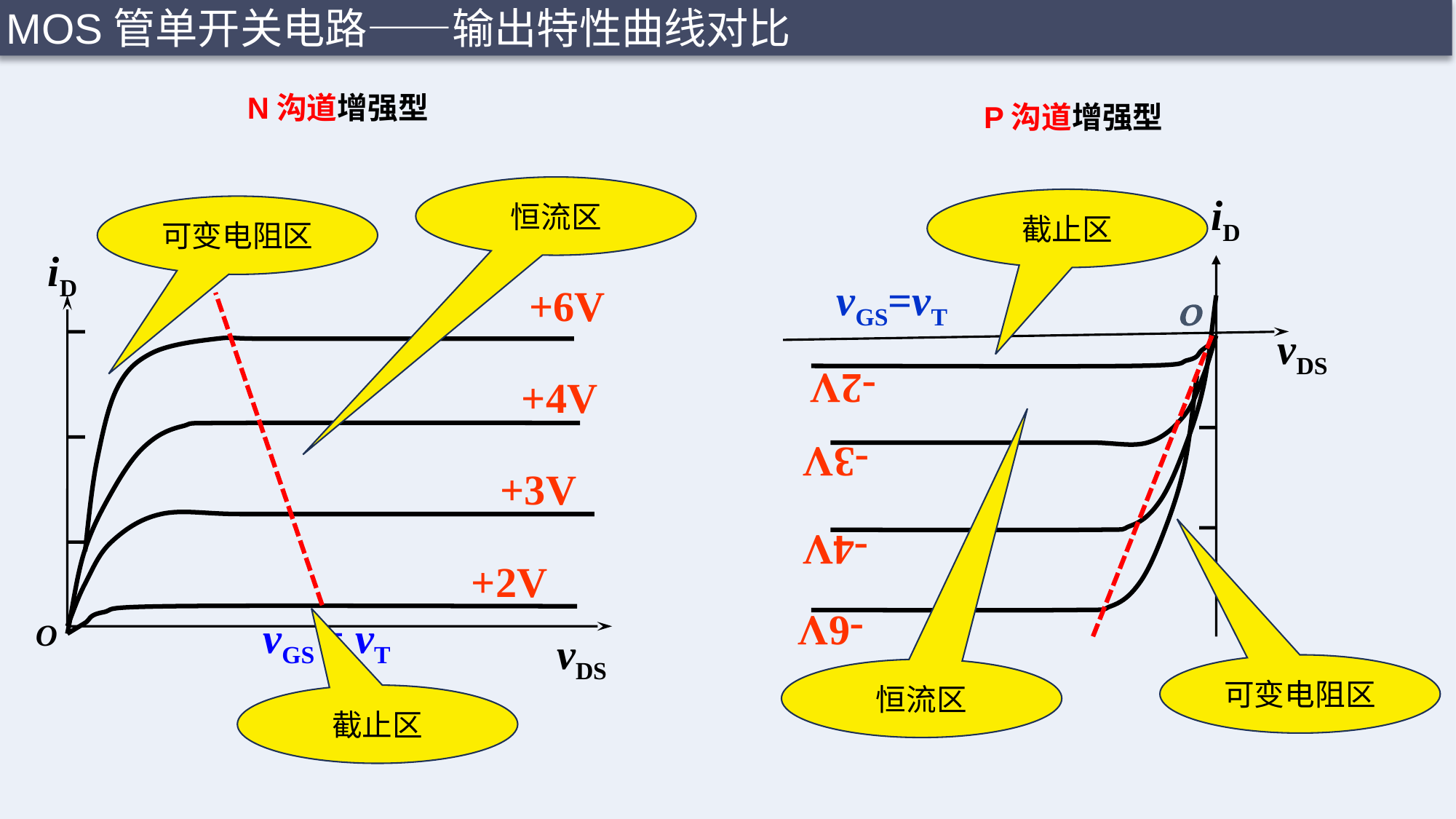

MOS管单开关电路——输出特性曲线对比
N沟道增强型
P沟道增强型
恒流区
iD

ο
vGS=vT

vDS

-2V

截止区
可变电阻区
iD
+6V

+4V

+2V

vGS = vT
vDS

O
-3V
+3V
-4V
-6V
可变电阻区
恒流区
截止区